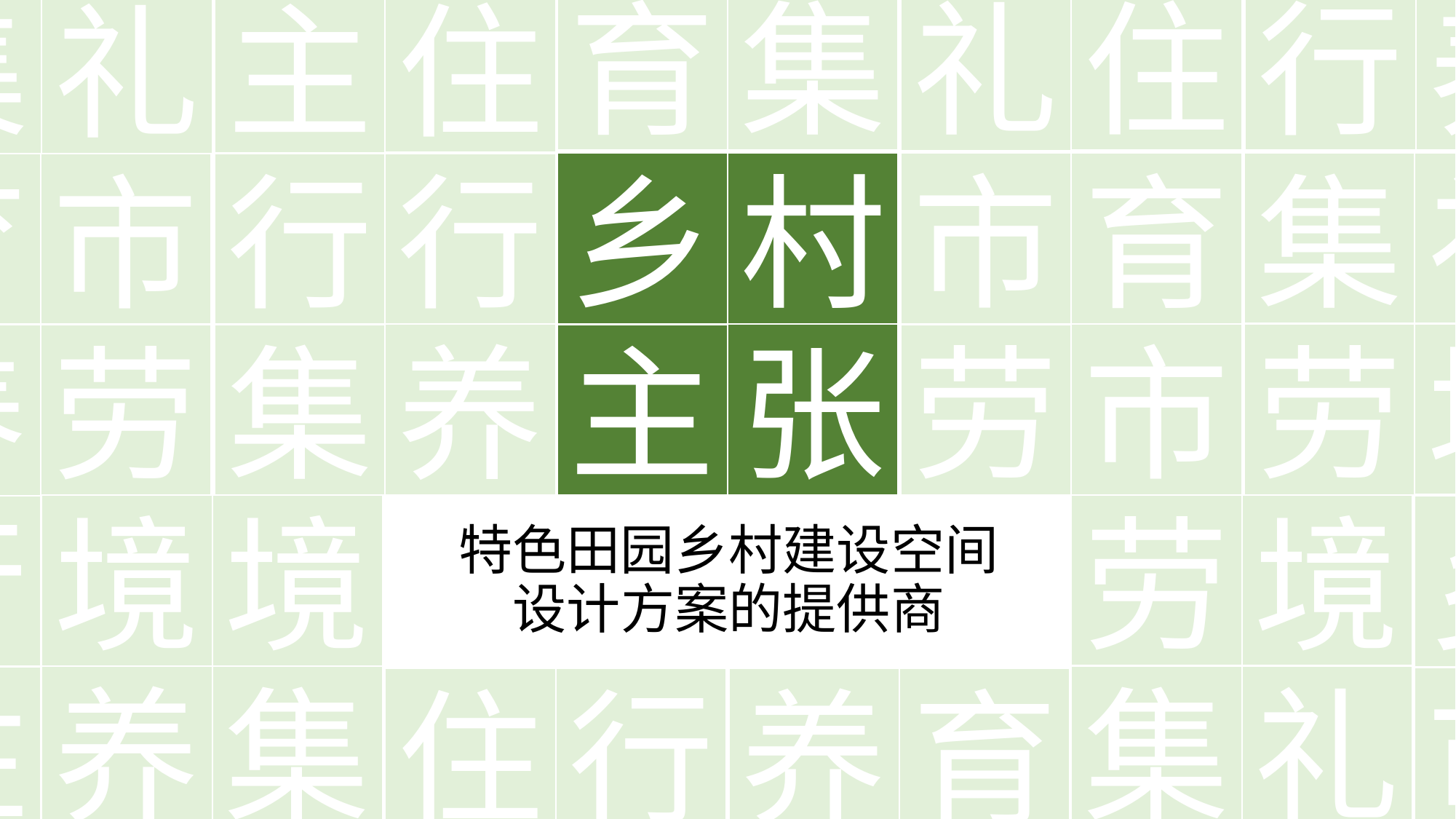

养
集
行
育
住
礼
住
主
礼
集
礼
集
育
市
行
行
市
育
劳
市
养
劳
集
劳
养
境
劳
境
境
行
乡
礼
集
集
养
住
市
行
住
育
养
境
村
乡
张
主
# 特色田园乡村建设空间 设计方案的提供商